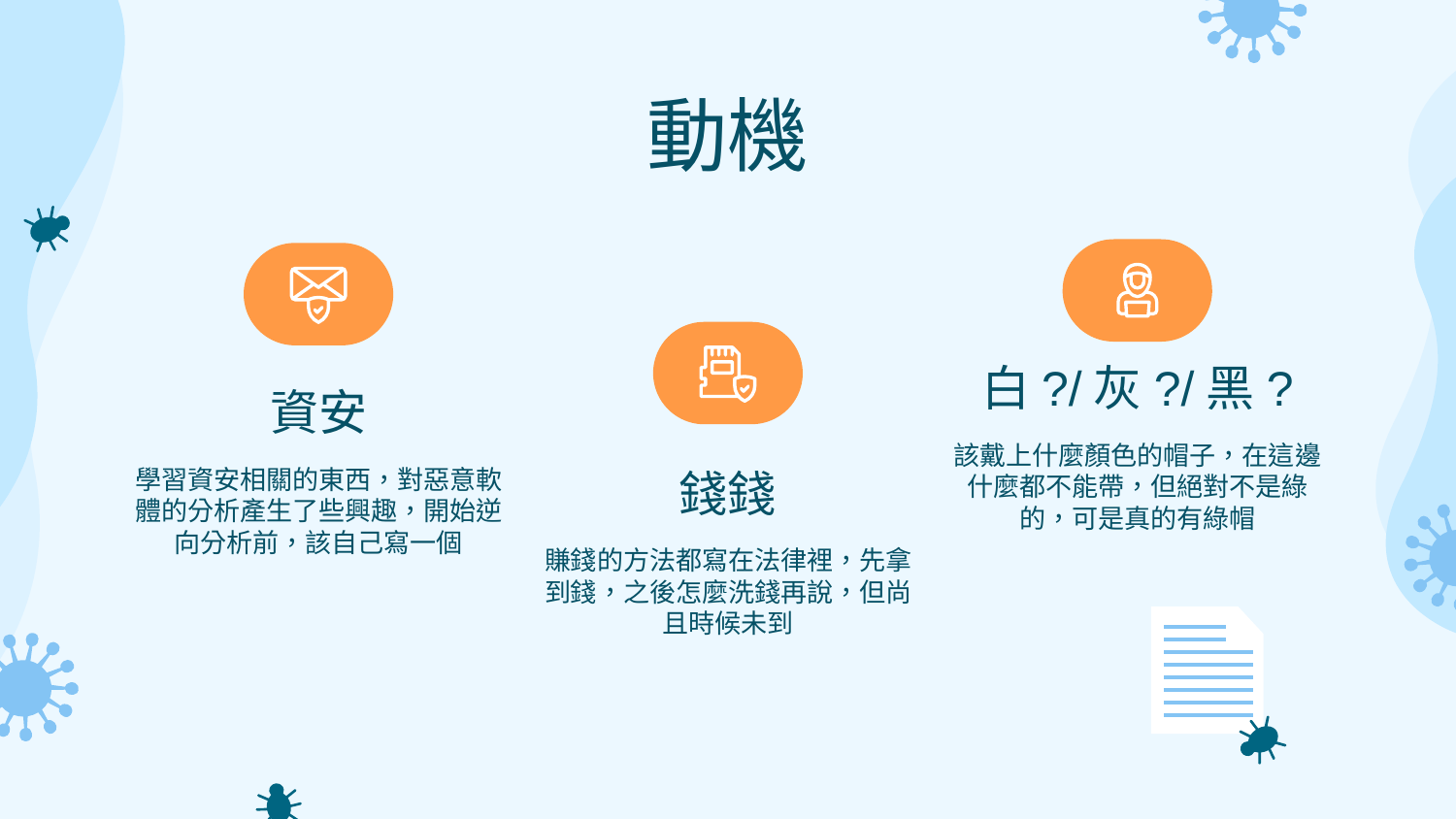

# 動機

白?/灰?/黑?
資安
該戴上什麼顏色的帽子，在這邊什麼都不能帶，但絕對不是綠的，可是真的有綠帽
學習資安相關的東西，對惡意軟體的分析產生了些興趣，開始逆向分析前，該自己寫一個
錢錢
賺錢的方法都寫在法律裡，先拿到錢，之後怎麼洗錢再說，但尚且時候未到